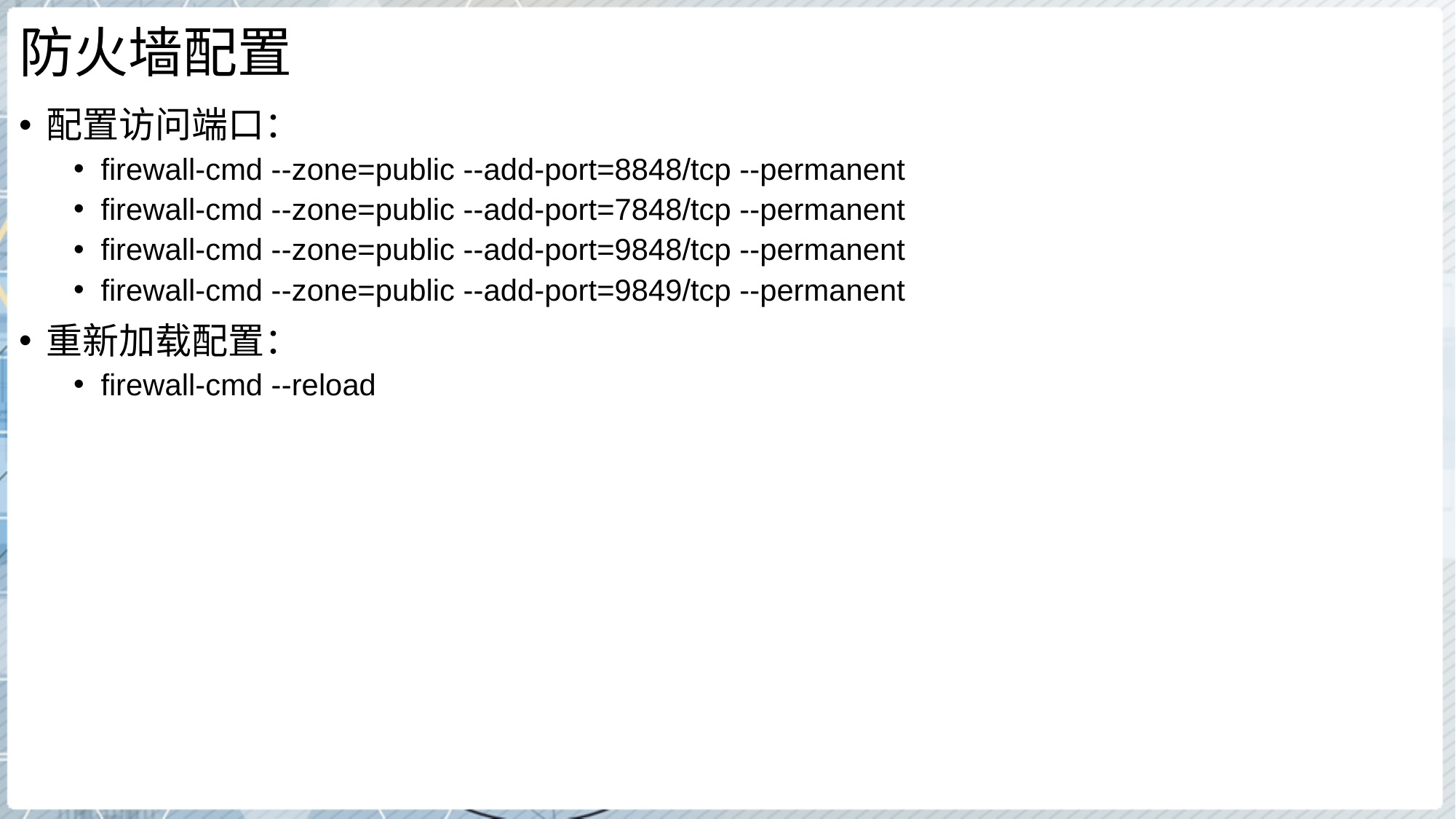

# 防火墙配置
配置访问端口：
firewall-cmd --zone=public --add-port=8848/tcp --permanent
firewall-cmd --zone=public --add-port=7848/tcp --permanent
firewall-cmd --zone=public --add-port=9848/tcp --permanent
firewall-cmd --zone=public --add-port=9849/tcp --permanent
重新加载配置：
firewall-cmd --reload